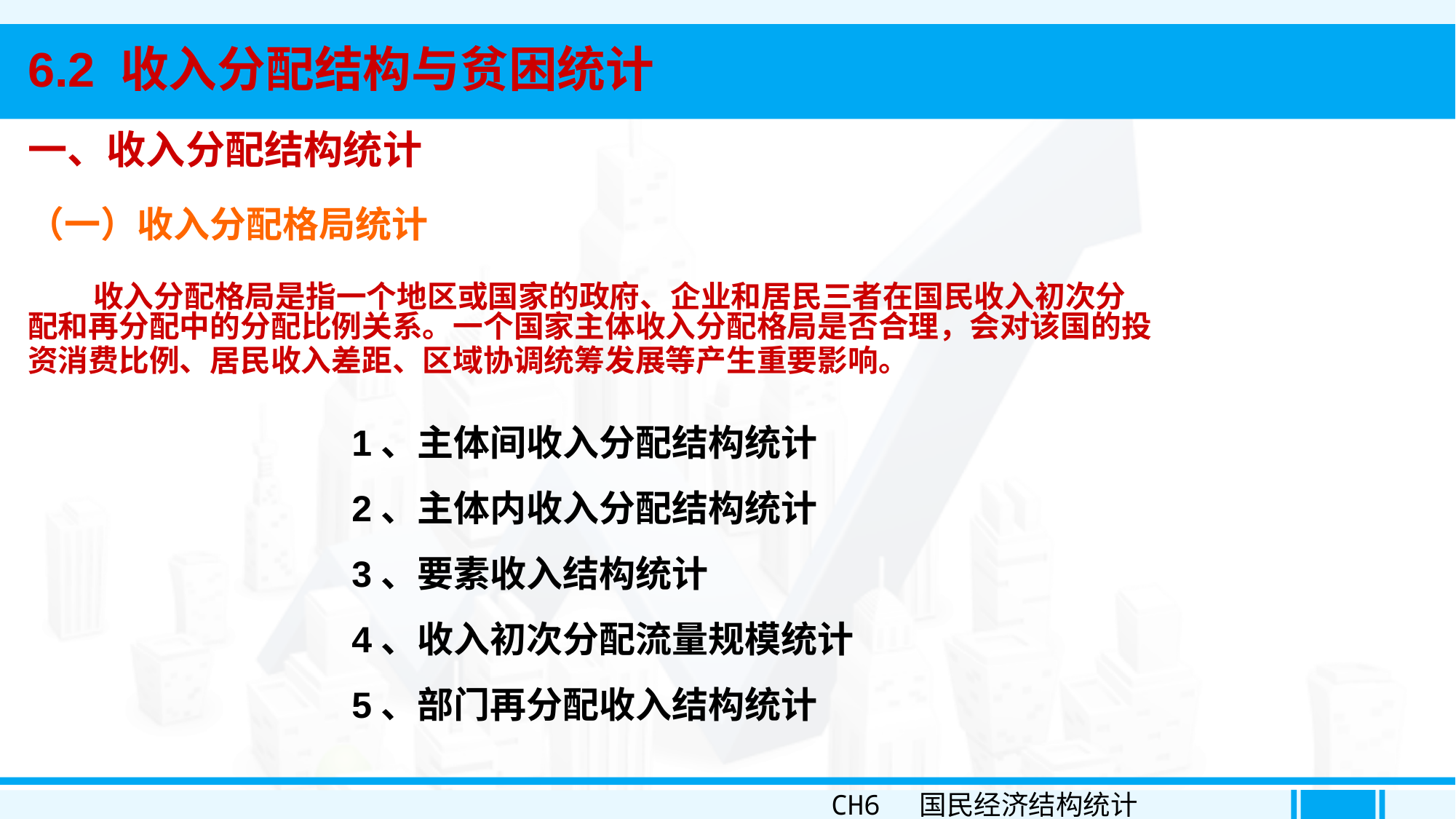

6.2 收入分配结构与贫困统计
一、收入分配结构统计
（一）收入分配格局统计
        收入分配格局是指一个地区或国家的政府、企业和居民三者在国民收入初次分配和再分配中的分配比例关系。一个国家主体收入分配格局是否合理，会对该国的投资消费比例、居民收入差距、区域协调统筹发展等产生重要影响。

1、主体间收入分配结构统计
2、主体内收入分配结构统计
3、要素收入结构统计
4、收入初次分配流量规模统计
5、部门再分配收入结构统计

CH6  国民经济结构统计
29